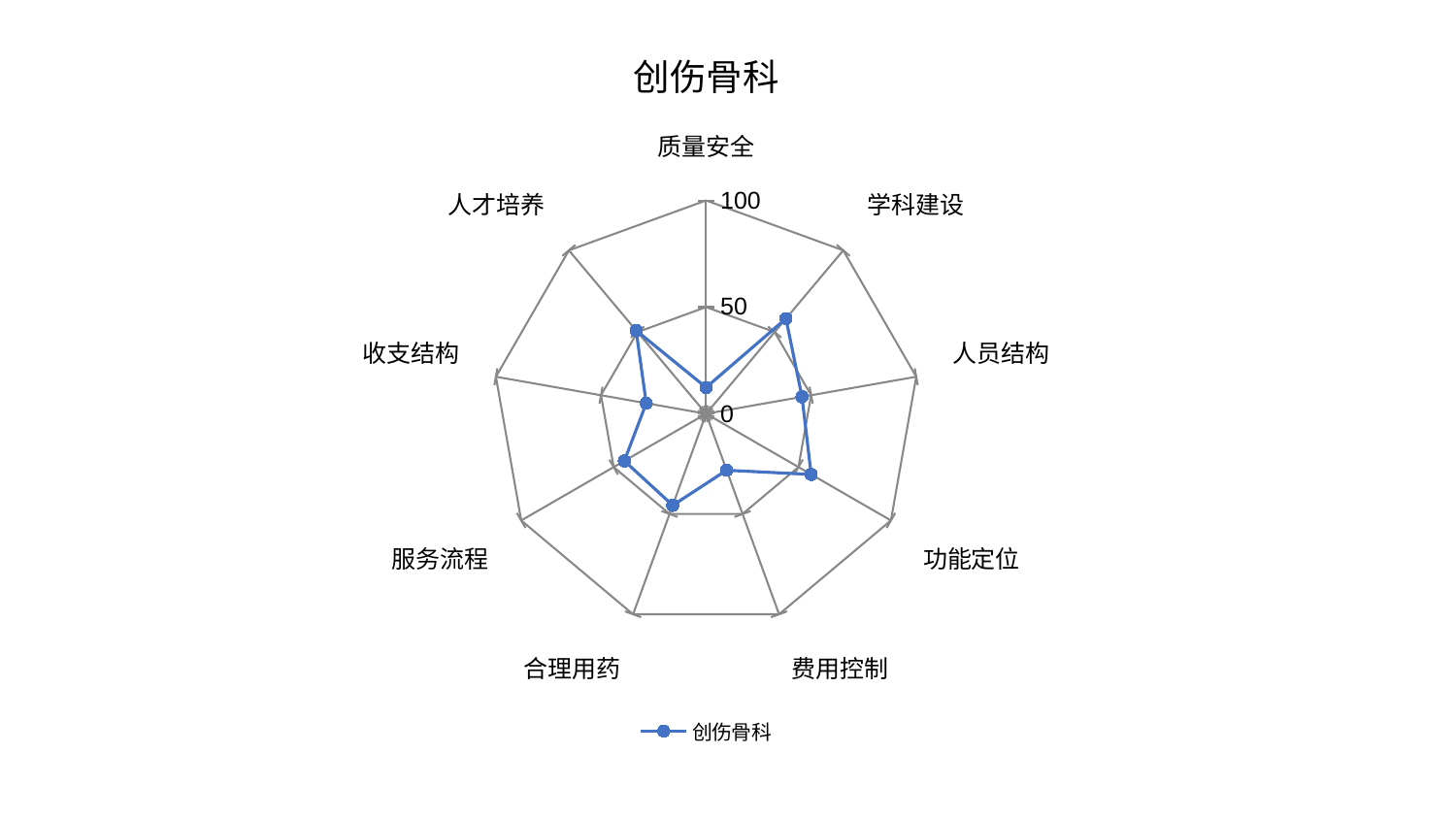

### Chart: 创伤骨科

| Category | 创伤骨科 |
|---|---|
| 质量安全 | 12.313723054877356 |
| 学科建设 | 58.256665542351605 |
| 人员结构 | 45.646460475547244 |
| 功能定位 | 56.87224126166149 |
| 费用控制 | 28.173083856328034 |
| 合理用药 | 45.68038462226066 |
| 服务流程 | 44.21848301280292 |
| 收支结构 | 28.48379028809376 |
| 人才培养 | 51.01436389135997 |
130